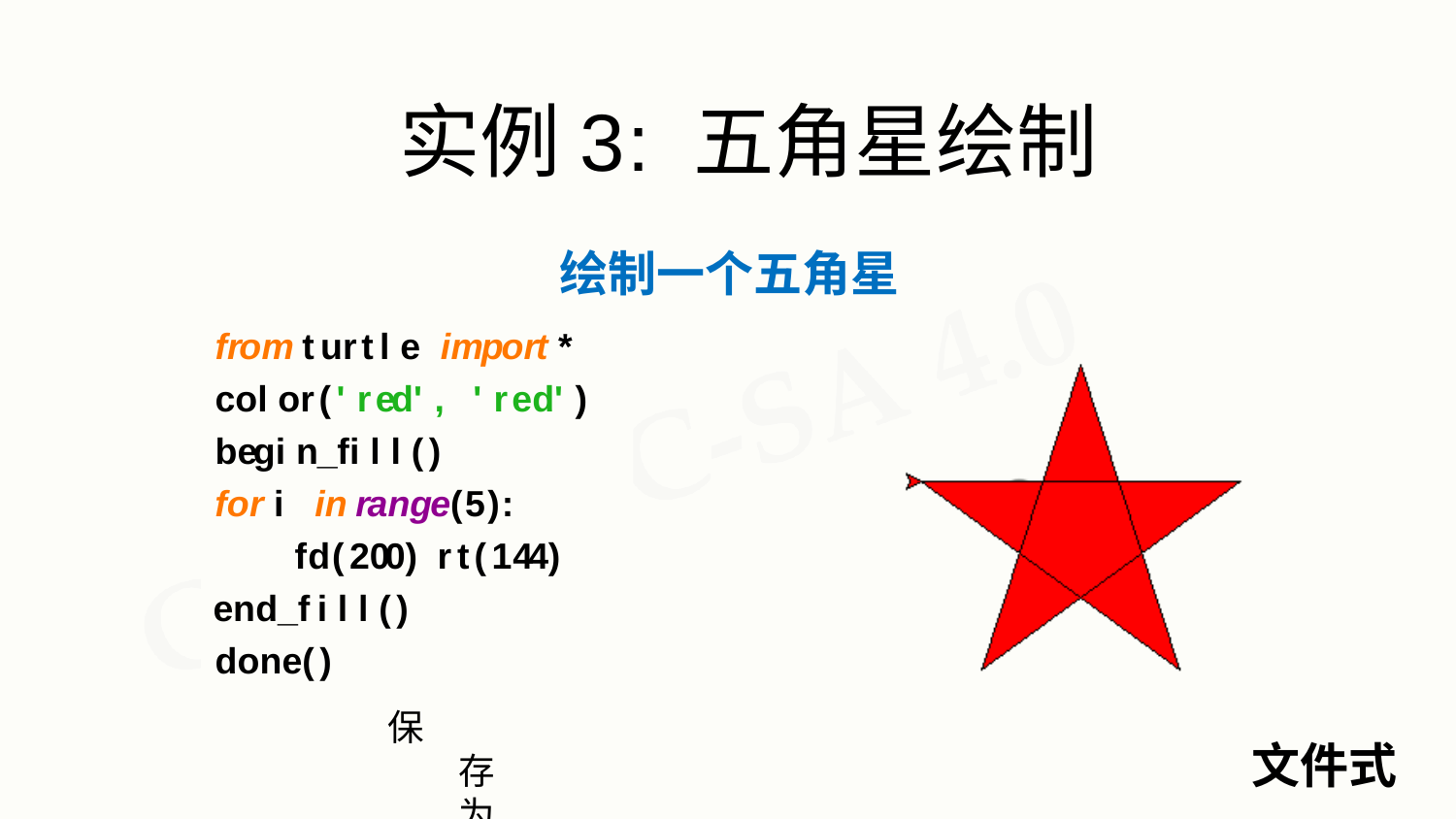

# 实例3: 五角星绘制
绘制一个五角星
from turtle  import * color('red',  'red') begin_fill()
for i  in range(5): fd(200) rt(144)
end_fill() done()
保存为StarDraw.py文件并运行

文件式